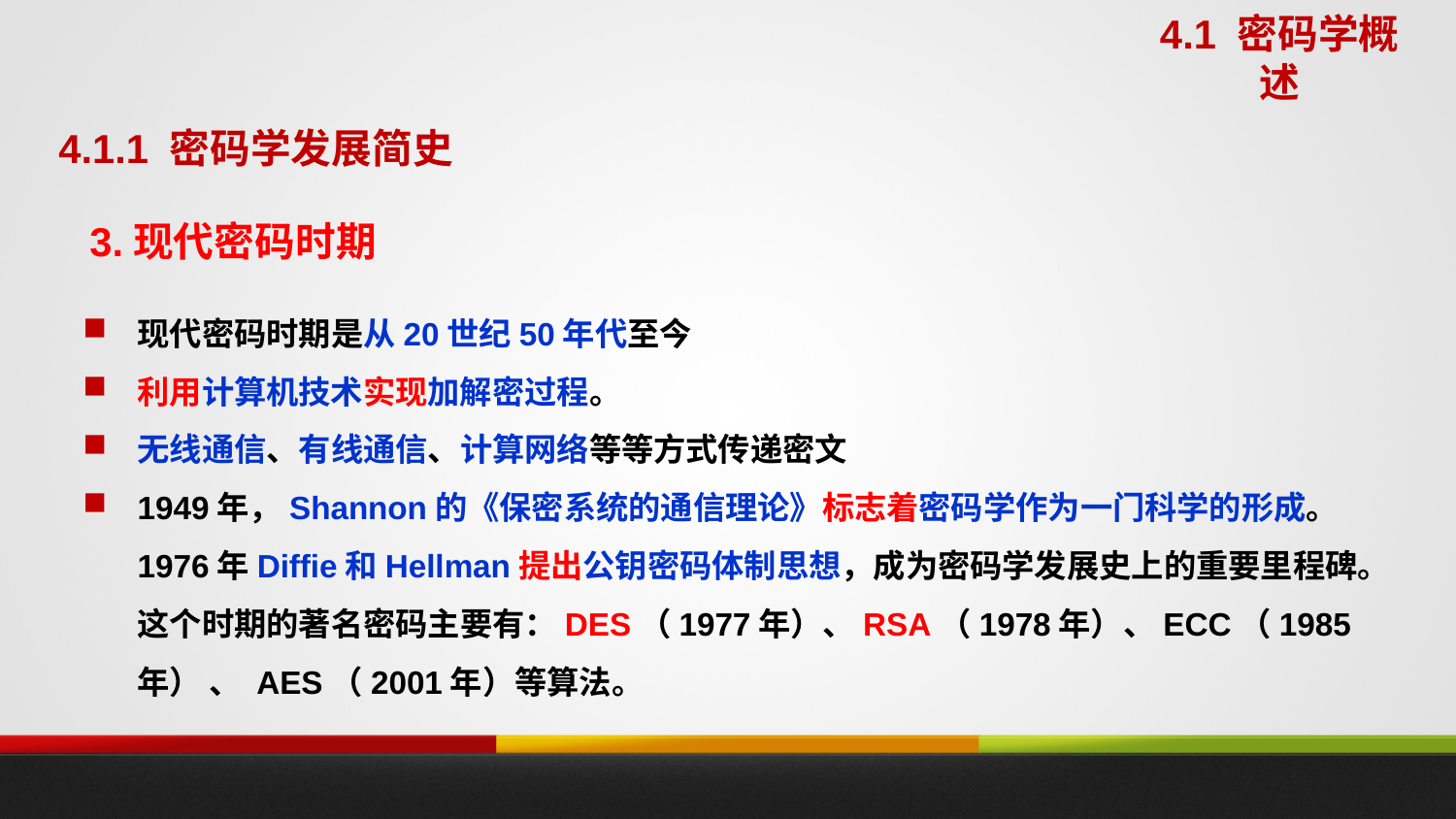

4.1 密码学概述
4.1.1 密码学发展简史
# 3.现代密码时期
现代密码时期是从20世纪50年代至今
利用计算机技术实现加解密过程。
无线通信、有线通信、计算网络等等方式传递密文
1949年，Shannon的《保密系统的通信理论》标志着密码学作为一门科学的形成。1976年Diffie和Hellman提出公钥密码体制思想，成为密码学发展史上的重要里程碑。这个时期的著名密码主要有：DES（1977年）、RSA（1978年）、ECC（1985年） 、 AES（2001年）等算法。